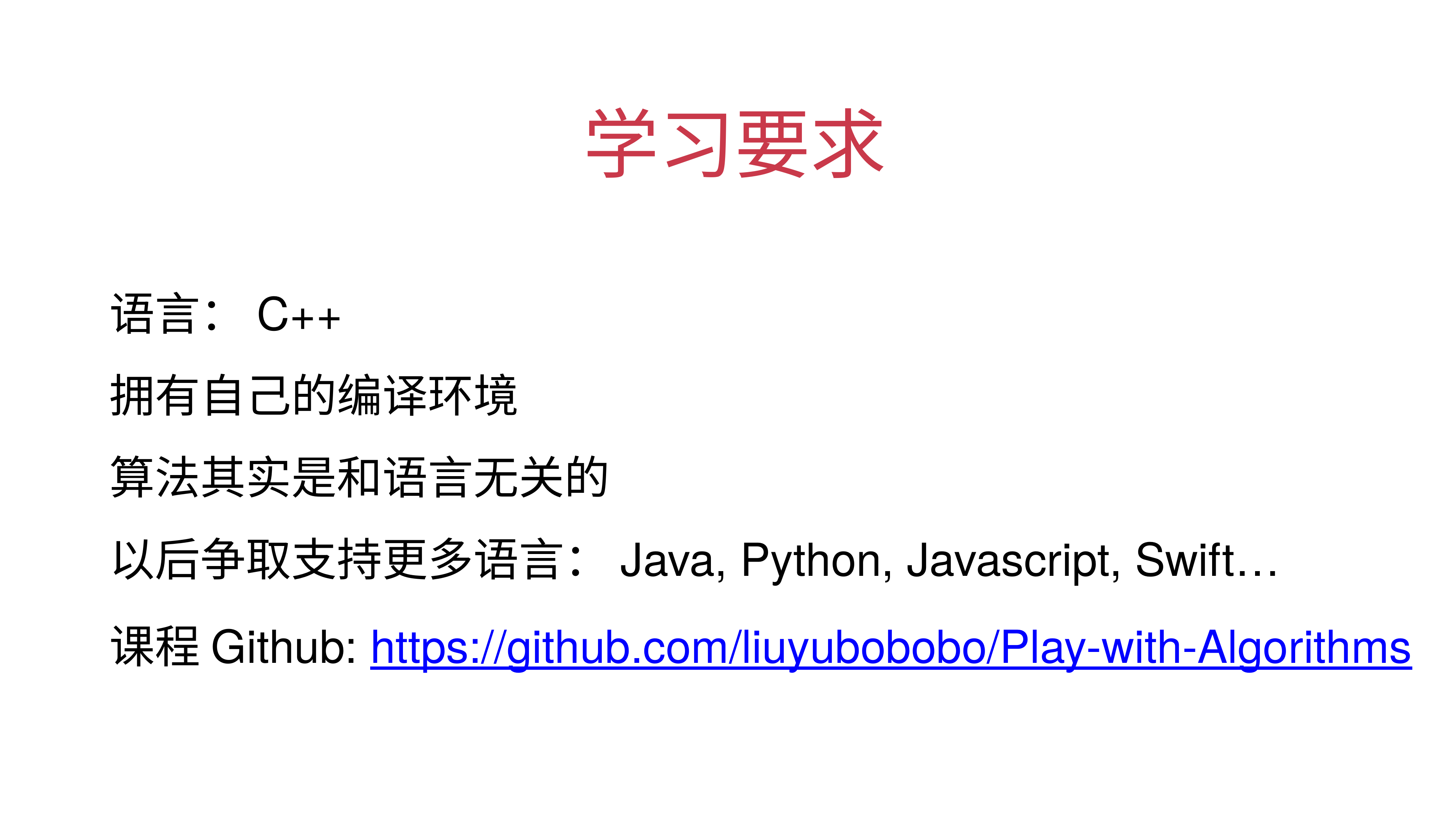

# 学习要求
语言：C++
拥有自己的编译环境
算法其实是和语言无关的
以后争取支持更多语言：Java, Python, Javascript, Swift…
课程Github: https://github.com/liuyubobobo/Play-with-Algorithms